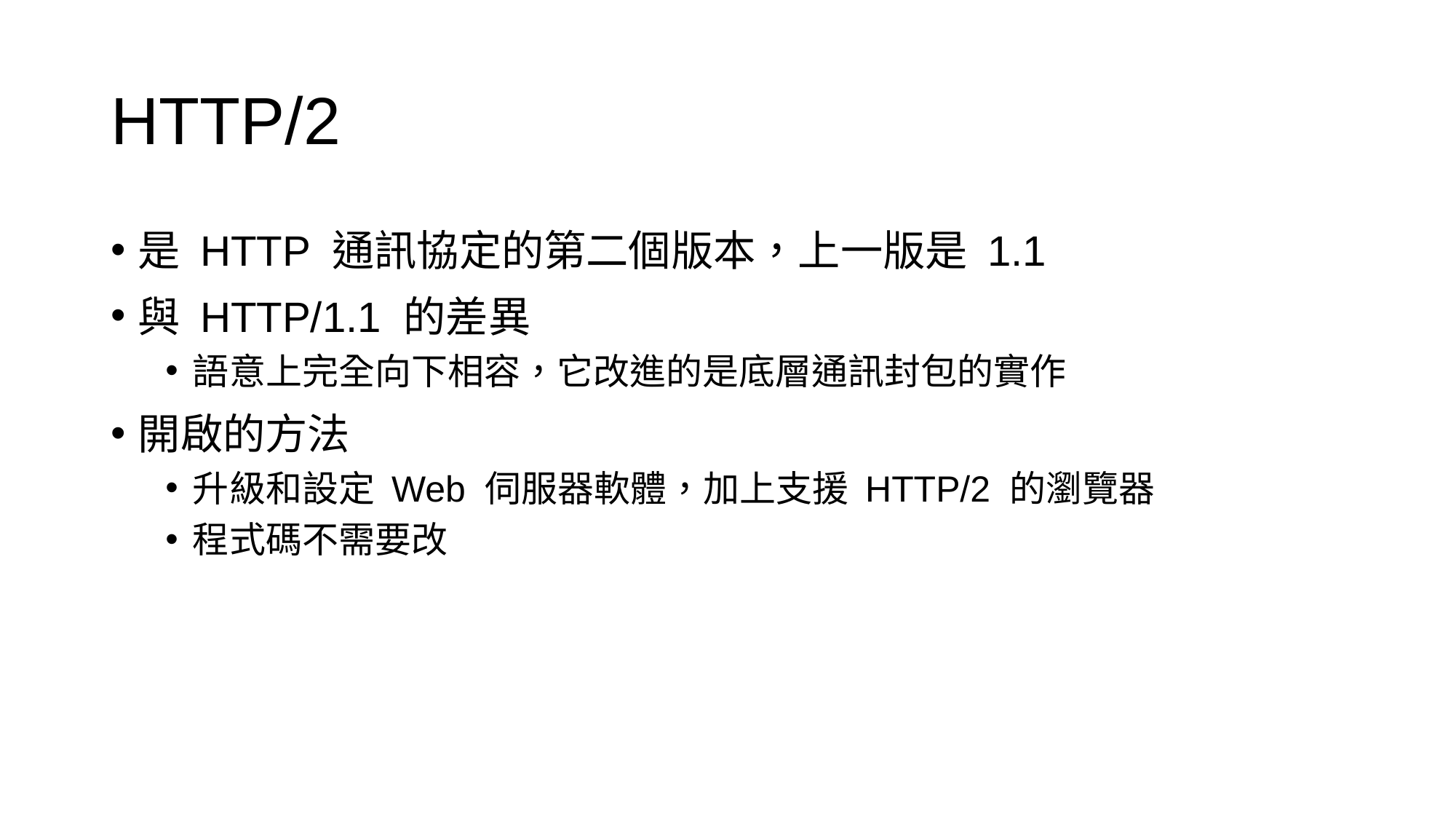

# HTTP/2
是 HTTP 通訊協定的第二個版本，上一版是 1.1
與 HTTP/1.1 的差異
語意上完全向下相容，它改進的是底層通訊封包的實作
開啟的方法
升級和設定 Web 伺服器軟體，加上支援 HTTP/2 的瀏覽器
程式碼不需要改